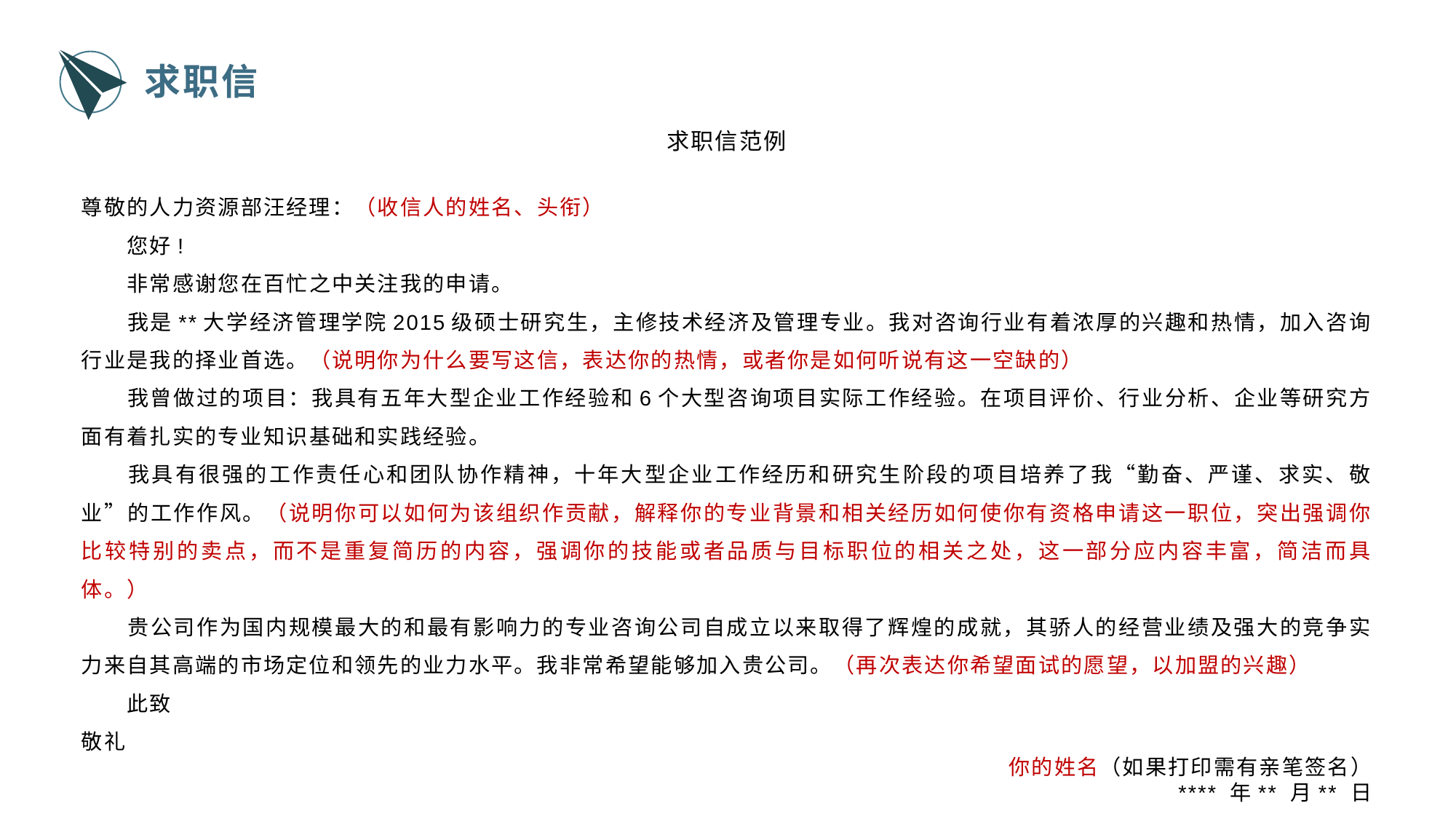

求职信
求职信范例

尊敬的人力资源部汪经理：（收信人的姓名、头衔）
　　您好!
　　非常感谢您在百忙之中关注我的申请。
　　我是**大学经济管理学院2015级硕士研究生，主修技术经济及管理专业。我对咨询行业有着浓厚的兴趣和热情，加入咨询行业是我的择业首选。（说明你为什么要写这信，表达你的热情，或者你是如何听说有这一空缺的）
　　我曾做过的项目：我具有五年大型企业工作经验和6个大型咨询项目实际工作经验。在项目评价、行业分析、企业等研究方面有着扎实的专业知识基础和实践经验。
　　我具有很强的工作责任心和团队协作精神，十年大型企业工作经历和研究生阶段的项目培养了我“勤奋、严谨、求实、敬业”的工作作风。（说明你可以如何为该组织作贡献，解释你的专业背景和相关经历如何使你有资格申请这一职位，突出强调你比较特别的卖点，而不是重复简历的内容，强调你的技能或者品质与目标职位的相关之处，这一部分应内容丰富，简洁而具体。）
　　贵公司作为国内规模最大的和最有影响力的专业咨询公司自成立以来取得了辉煌的成就，其骄人的经营业绩及强大的竞争实力来自其高端的市场定位和领先的业力水平。我非常希望能够加入贵公司。（再次表达你希望面试的愿望，以加盟的兴趣）
　　此致
敬礼
                                       你的姓名（如果打印需有亲笔签名）
                                           **** 年** 月** 日